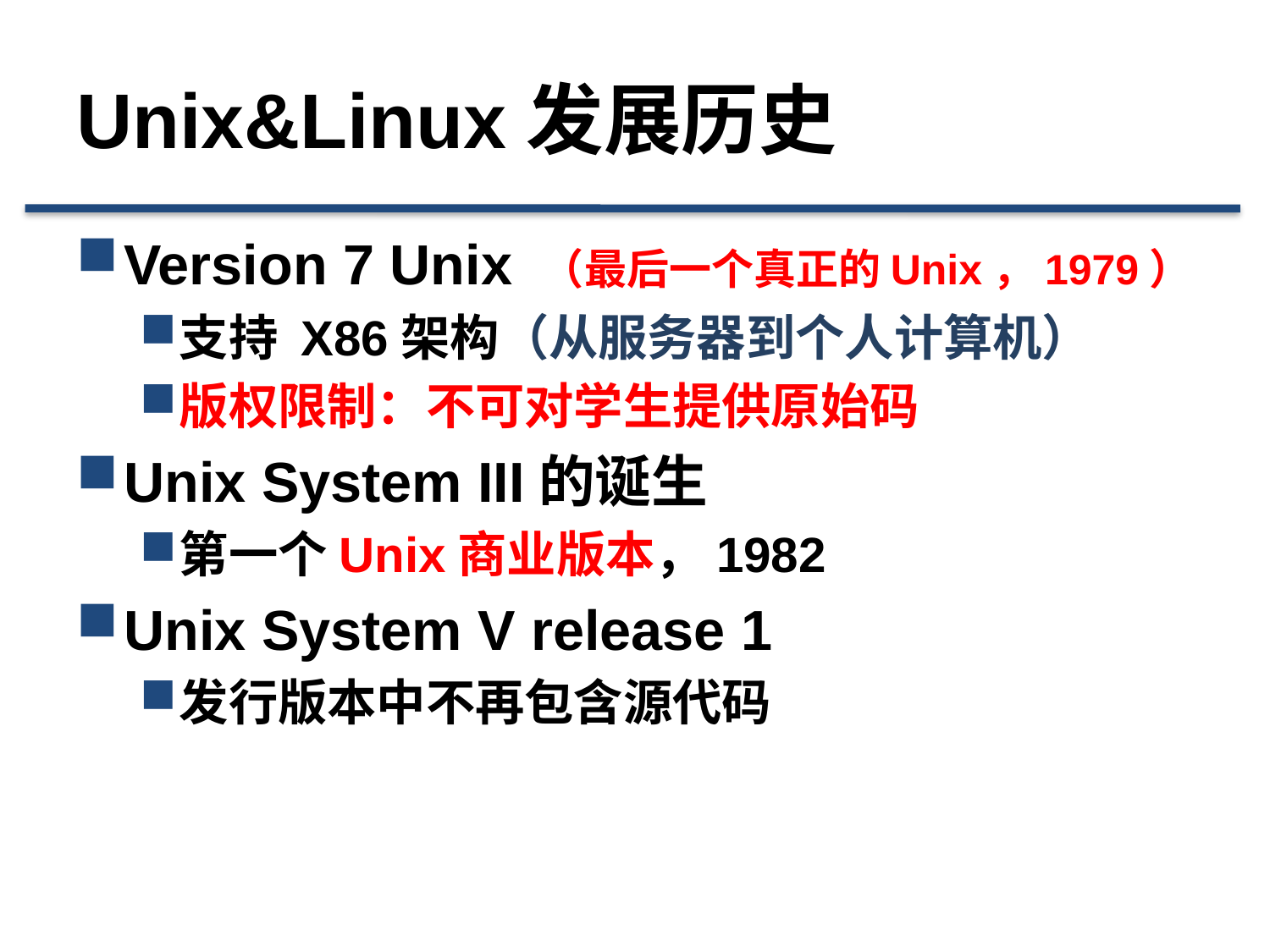

# Unix&Linux发展历史
Version 7 Unix （最后一个真正的Unix，1979）
支持 X86架构（从服务器到个人计算机）
版权限制：不可对学生提供原始码
Unix System III的诞生
第一个Unix商业版本，1982
Unix System V release 1
发行版本中不再包含源代码